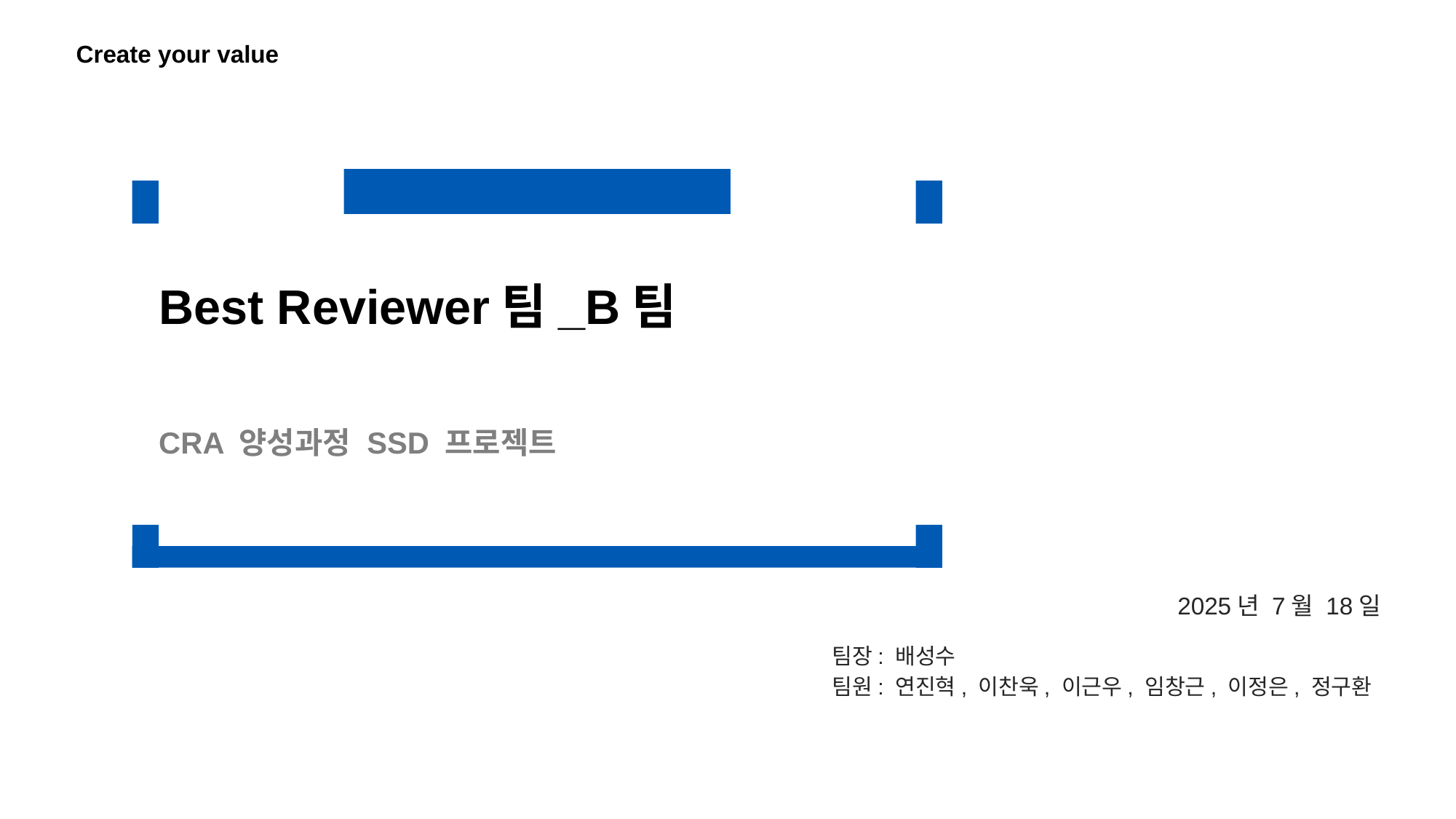

Best Reviewer팀_B팀
CRA 양성과정 SSD 프로젝트
2025년 7월 18일
팀장: 배성수
팀원: 연진혁, 이찬욱, 이근우, 임창근, 이정은, 정구환